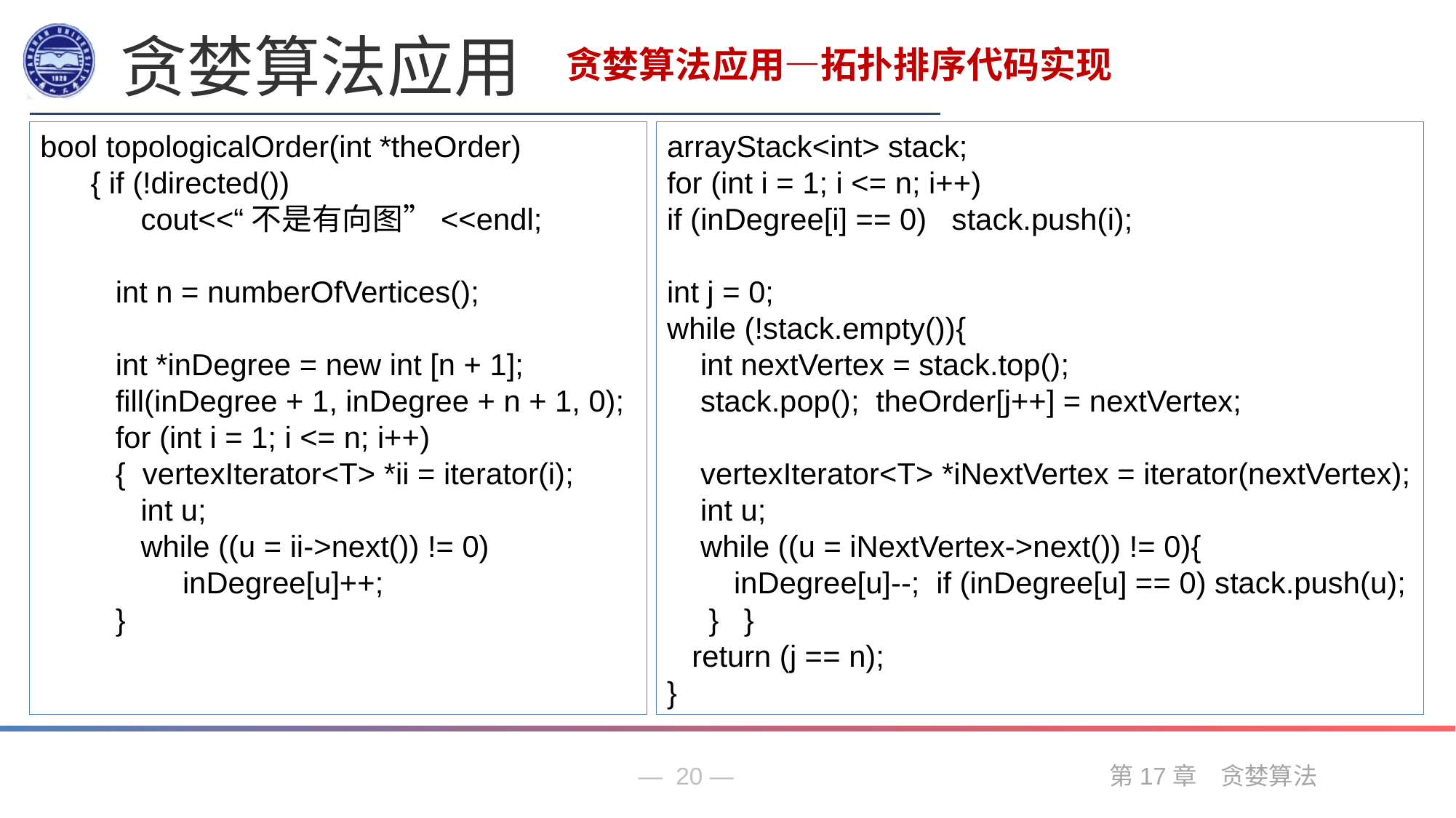

贪婪算法应用
贪婪算法应用—拓扑排序代码实现
bool topologicalOrder(int *theOrder)
      { if (!directed())
            cout<<“不是有向图”<<endl;

         int n = numberOfVertices();

         int *inDegree = new int [n + 1];
         fill(inDegree + 1, inDegree + n + 1, 0);
         for (int i = 1; i <= n; i++)
         {  vertexIterator<T> *ii = iterator(i);
            int u;
            while ((u = ii->next()) != 0)
                 inDegree[u]++;
         }

arrayStack<int> stack;
for (int i = 1; i <= n; i++)
if (inDegree[i] == 0)   stack.push(i);

int j = 0;
while (!stack.empty()){
    int nextVertex = stack.top();
    stack.pop();  theOrder[j++] = nextVertex;

    vertexIterator<T> *iNextVertex = iterator(nextVertex);
    int u;
    while ((u = iNextVertex->next()) != 0){
        inDegree[u]--;  if (inDegree[u] == 0) stack.push(u);
     }   }
   return (j == n);
}